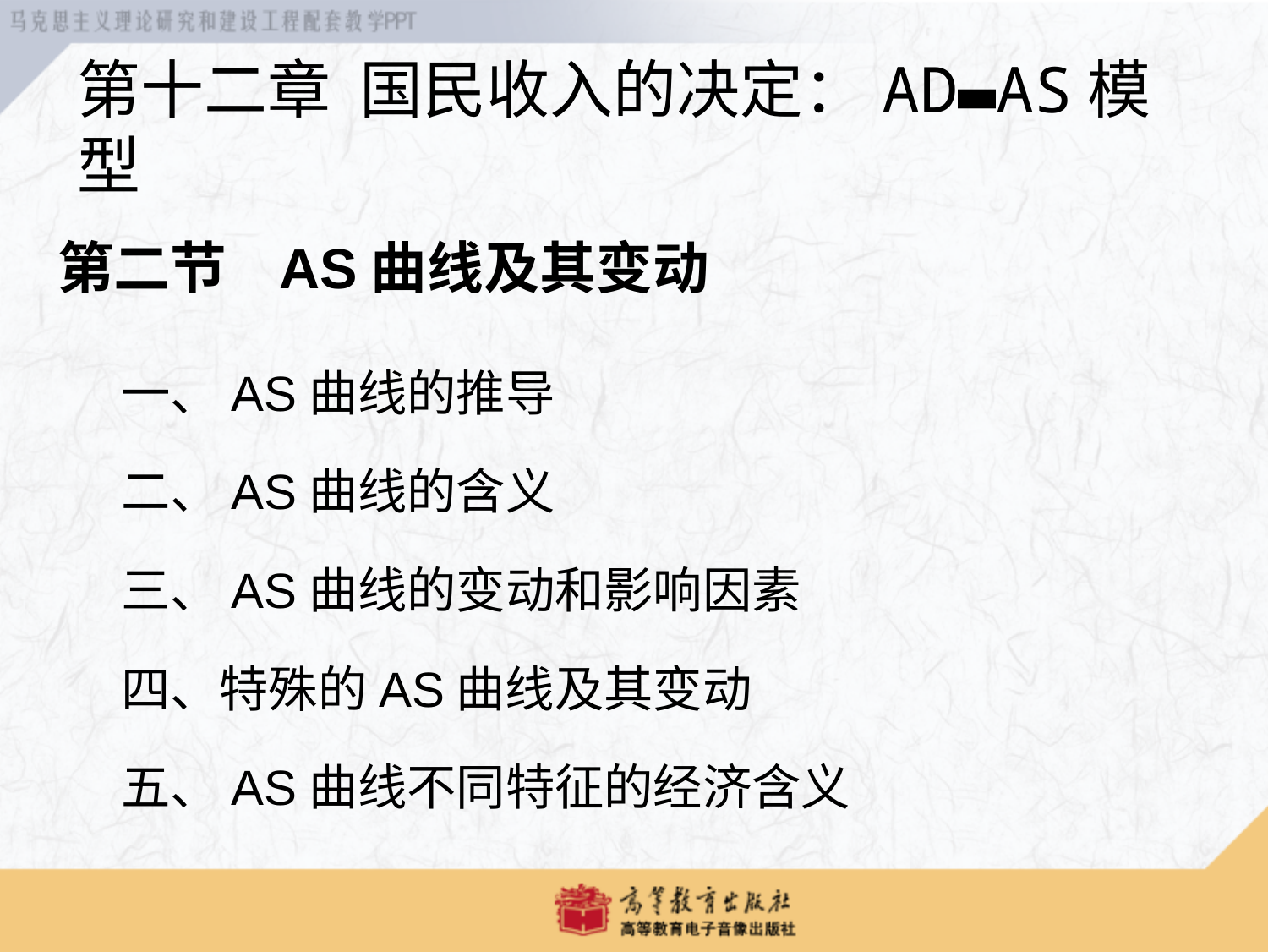

# 第十二章  国民收入的决定：AD▬AS模型
第二节   AS曲线及其变动

一、AS曲线的推导
二、AS曲线的含义
三、AS曲线的变动和影响因素
四、特殊的AS曲线及其变动
五、AS曲线不同特征的经济含义